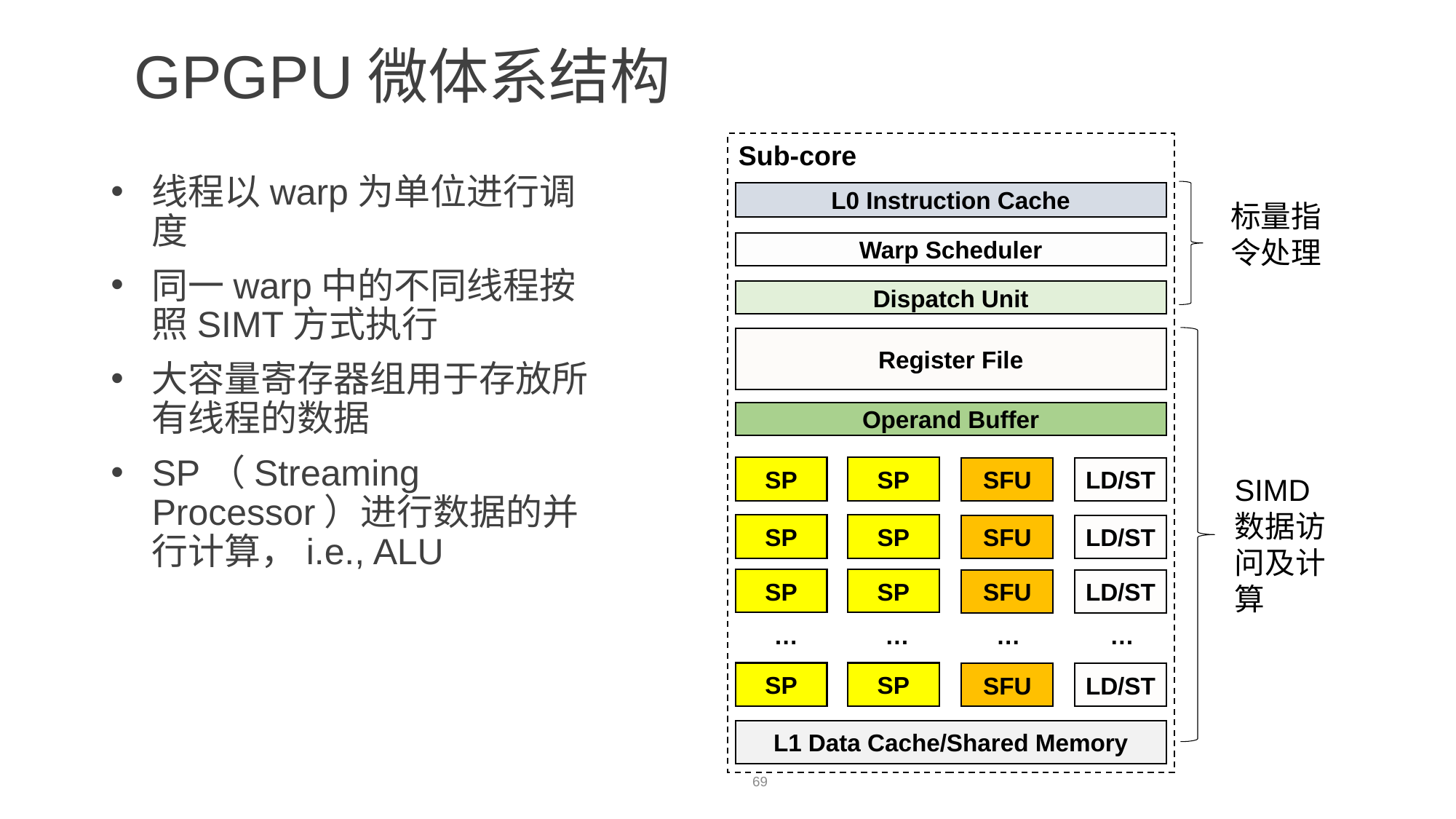

GPGPU微体系结构
Sub-core
L0 Instruction Cache
Warp Scheduler
Dispatch Unit
Register File
Operand Buffer
SP
SP
SFU
LD/ST
SP
SP
SFU
LD/ST
SP
SP
SFU
LD/ST
…
…
…
…
SP
SP
SFU
LD/ST
L1 Data Cache/Shared Memory
线程以warp为单位进行调度
同一warp中的不同线程按照SIMT方式执行
大容量寄存器组用于存放所有线程的数据
SP（Streaming Processor）进行数据的并行计算，i.e., ALU

标量指令处理

SIMD数据访问及计算
69